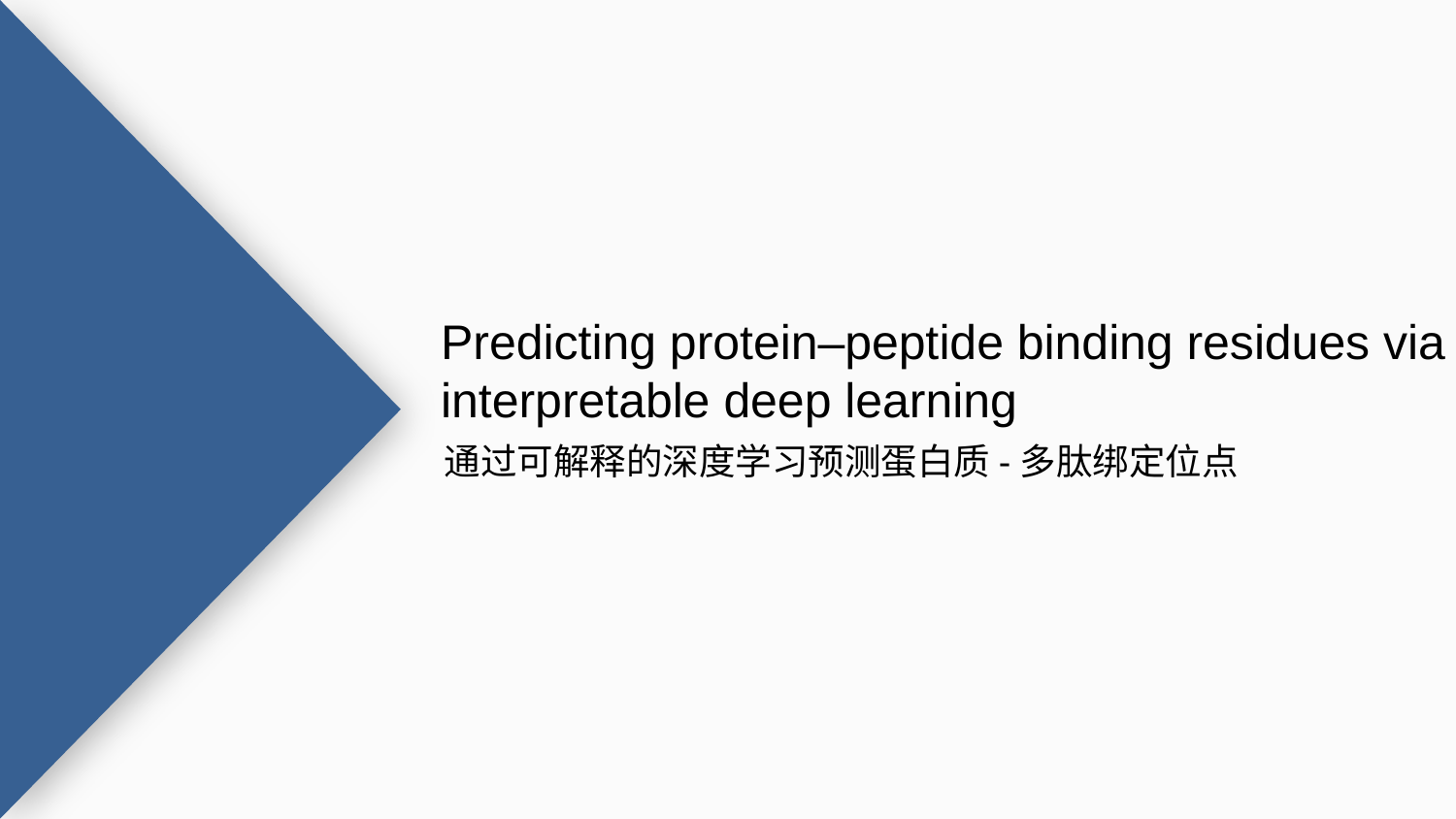

Predicting protein–peptide binding residues via
interpretable deep learning
通过可解释的深度学习预测蛋白质-多肽绑定位点